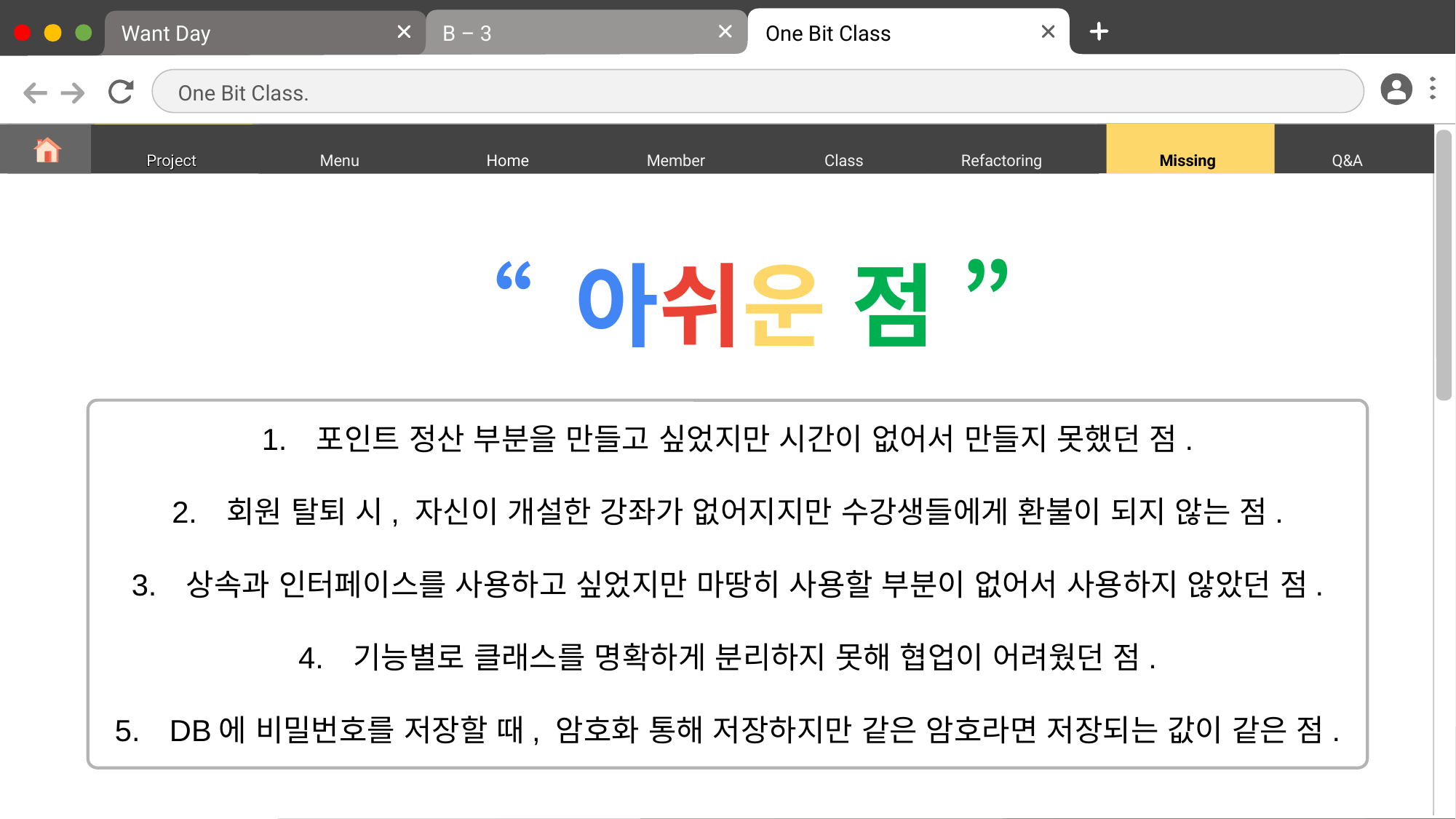

B – 3
One Bit Class
Want Day
One Bit Class.

Project
Menu
Home
Member
Class
Missing
Q&A
Refactoring
Missing

Project
# “ 아쉬운 점 ”
포인트 정산 부분을 만들고 싶었지만 시간이 없어서 만들지 못했던 점.

회원 탈퇴 시, 자신이 개설한 강좌가 없어지지만 수강생들에게 환불이 되지 않는 점.

상속과 인터페이스를 사용하고 싶었지만 마땅히 사용할 부분이 없어서 사용하지 않았던 점.

기능별로 클래스를 명확하게 분리하지 못해 협업이 어려웠던 점.

DB에 비밀번호를 저장할 때, 암호화 통해 저장하지만 같은 암호라면 저장되는 값이 같은 점.